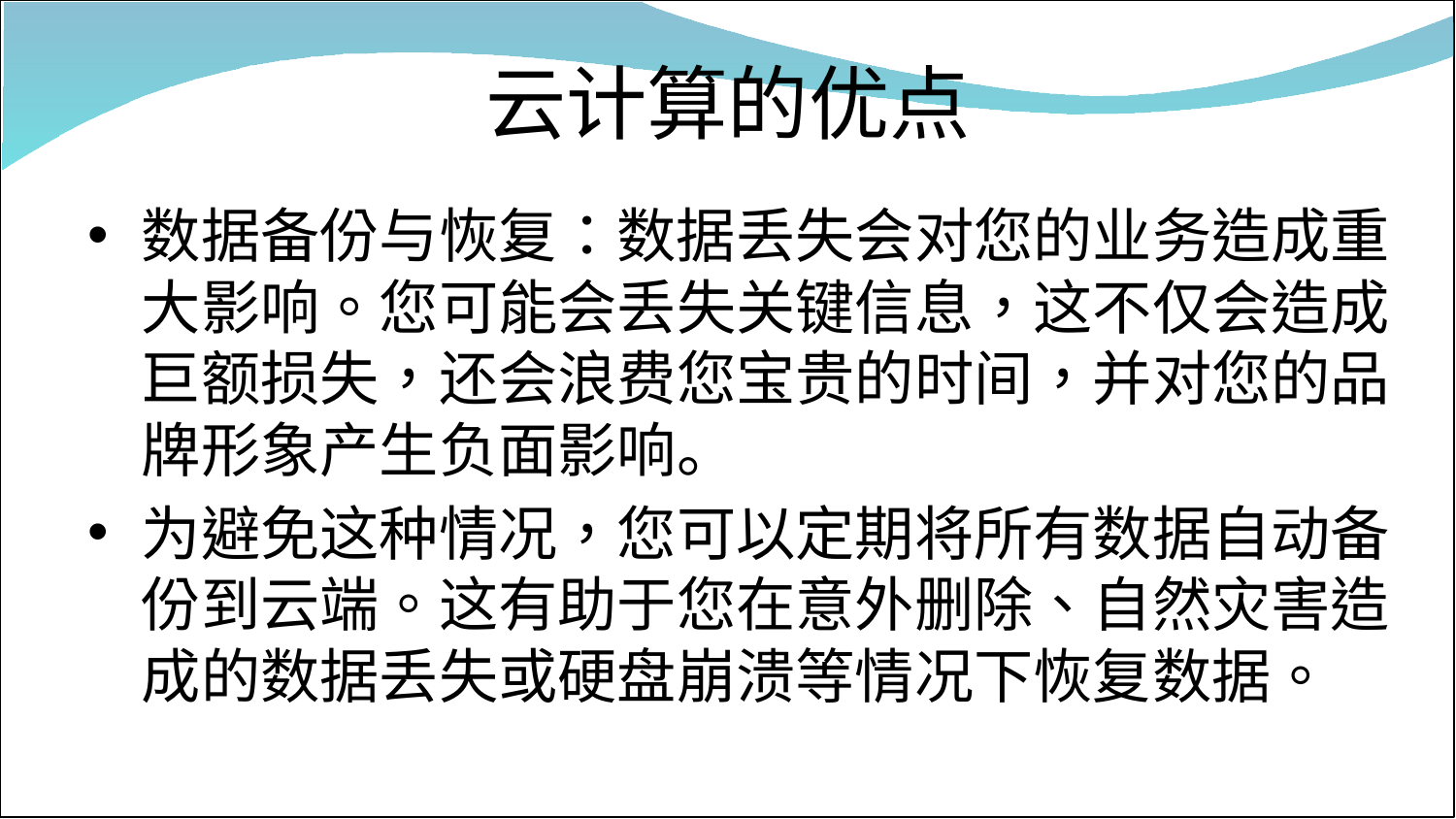

# 云计算的优点
数据备份与恢复：数据丢失会对您的业务造成重大影响。您可能会丢失关键信息，这不仅会造成巨额损失，还会浪费您宝贵的时间，并对您的品牌形象产生负面影响。
为避免这种情况，您可以定期将所有数据自动备份到云端。这有助于您在意外删除、自然灾害造成的数据丢失或硬盘崩溃等情况下恢复数据。